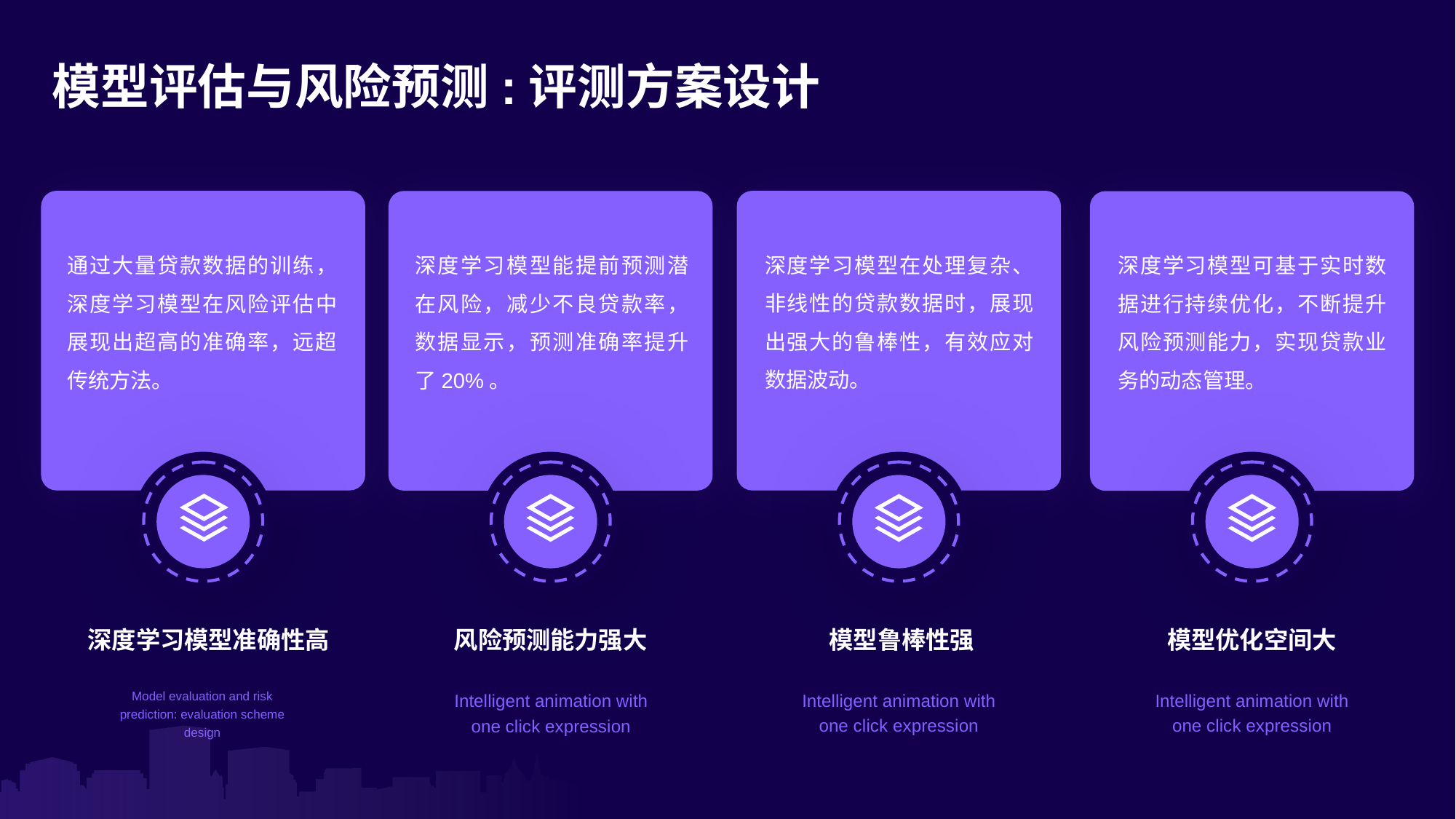

模型评估与风险预测:评测方案设计

深度学习模型在处理复杂、非线性的贷款数据时，展现出强大的鲁棒性，有效应对数据波动。
通过大量贷款数据的训练，深度学习模型在风险评估中展现出超高的准确率，远超传统方法。
深度学习模型能提前预测潜在风险，减少不良贷款率，数据显示，预测准确率提升了20%。
深度学习模型可基于实时数据进行持续优化，不断提升风险预测能力，实现贷款业务的动态管理。

模型鲁棒性强
模型优化空间大
风险预测能力强大
深度学习模型准确性高
Intelligent animation with one click expression
Intelligent animation with one click expression
Model evaluation and risk prediction: evaluation scheme design
Intelligent animation with one click expression